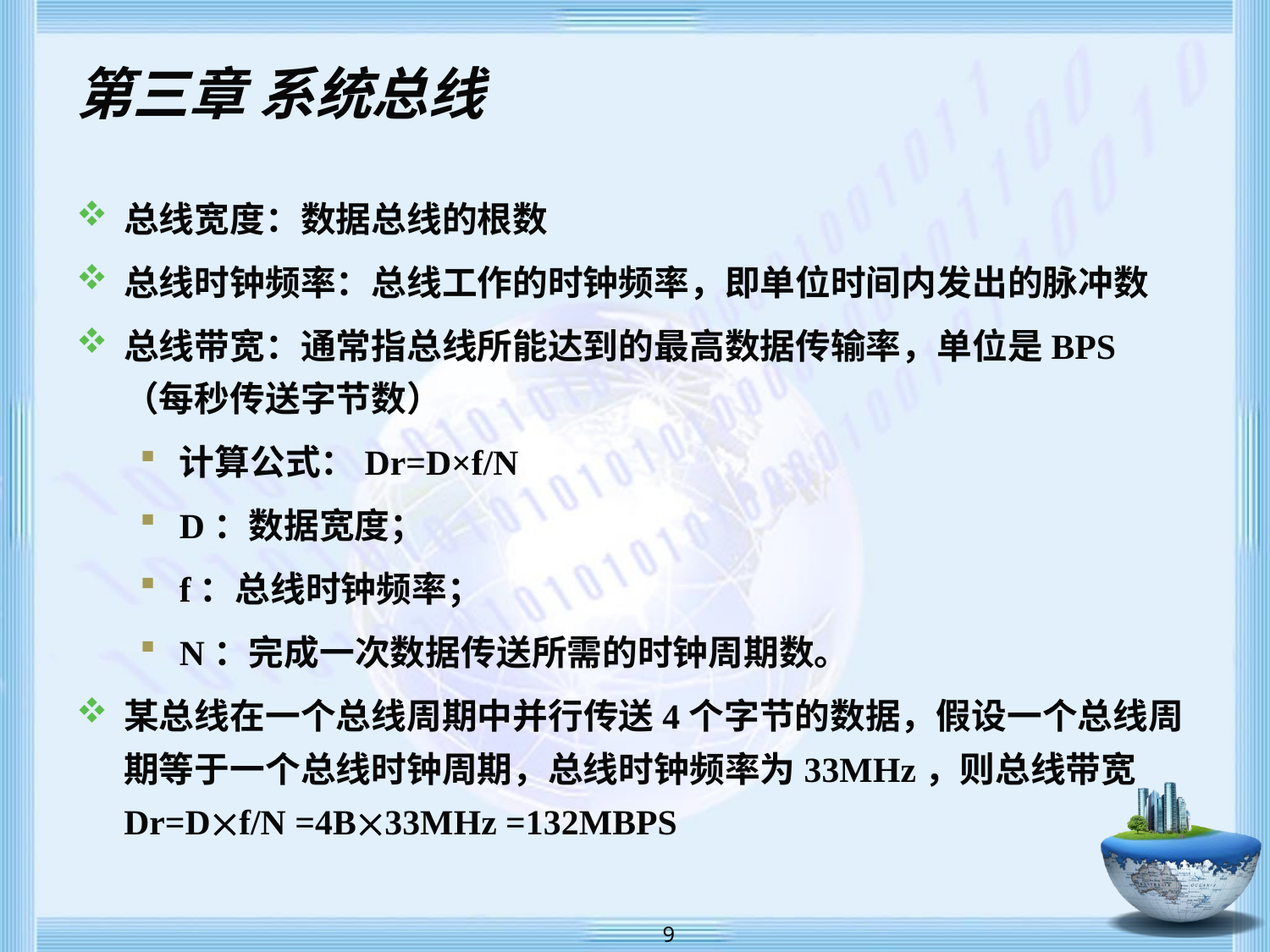

# 第三章 系统总线
总线宽度：数据总线的根数
总线时钟频率：总线工作的时钟频率，即单位时间内发出的脉冲数
总线带宽：通常指总线所能达到的最高数据传输率，单位是BPS（每秒传送字节数）
计算公式：Dr=D×f/N
D：数据宽度；
f：总线时钟频率；
N：完成一次数据传送所需的时钟周期数。
某总线在一个总线周期中并行传送4个字节的数据，假设一个总线周期等于一个总线时钟周期，总线时钟频率为33MHz，则总线带宽Dr=D×f/N =4B×33MHz =132MBPS
    9